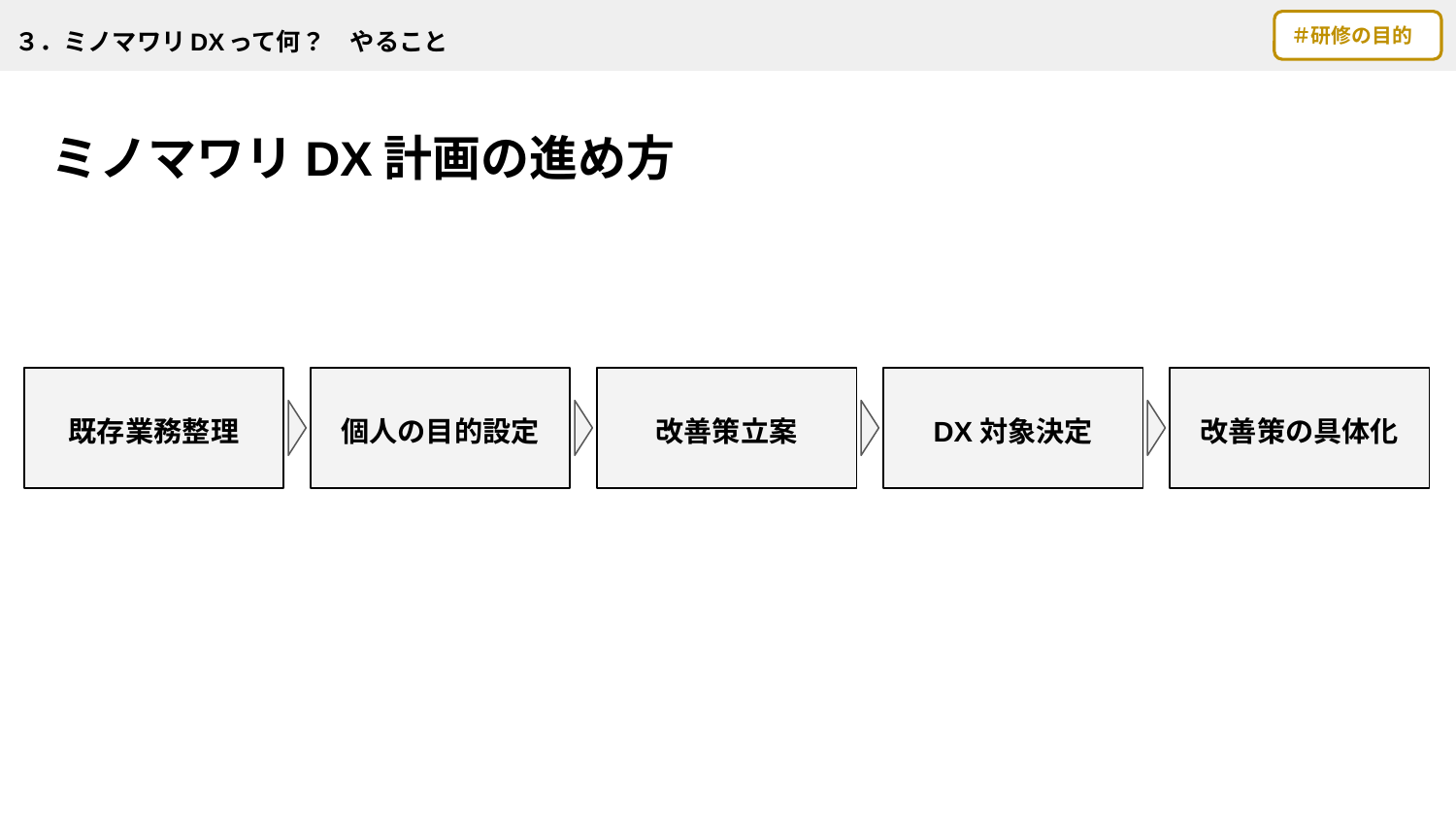

# ３．ミノマワリDXって何？　やること
＃研修の目的
ミノマワリDX計画の進め方
既存業務整理
個人の目的設定
改善策立案
DX対象決定
改善策の具体化